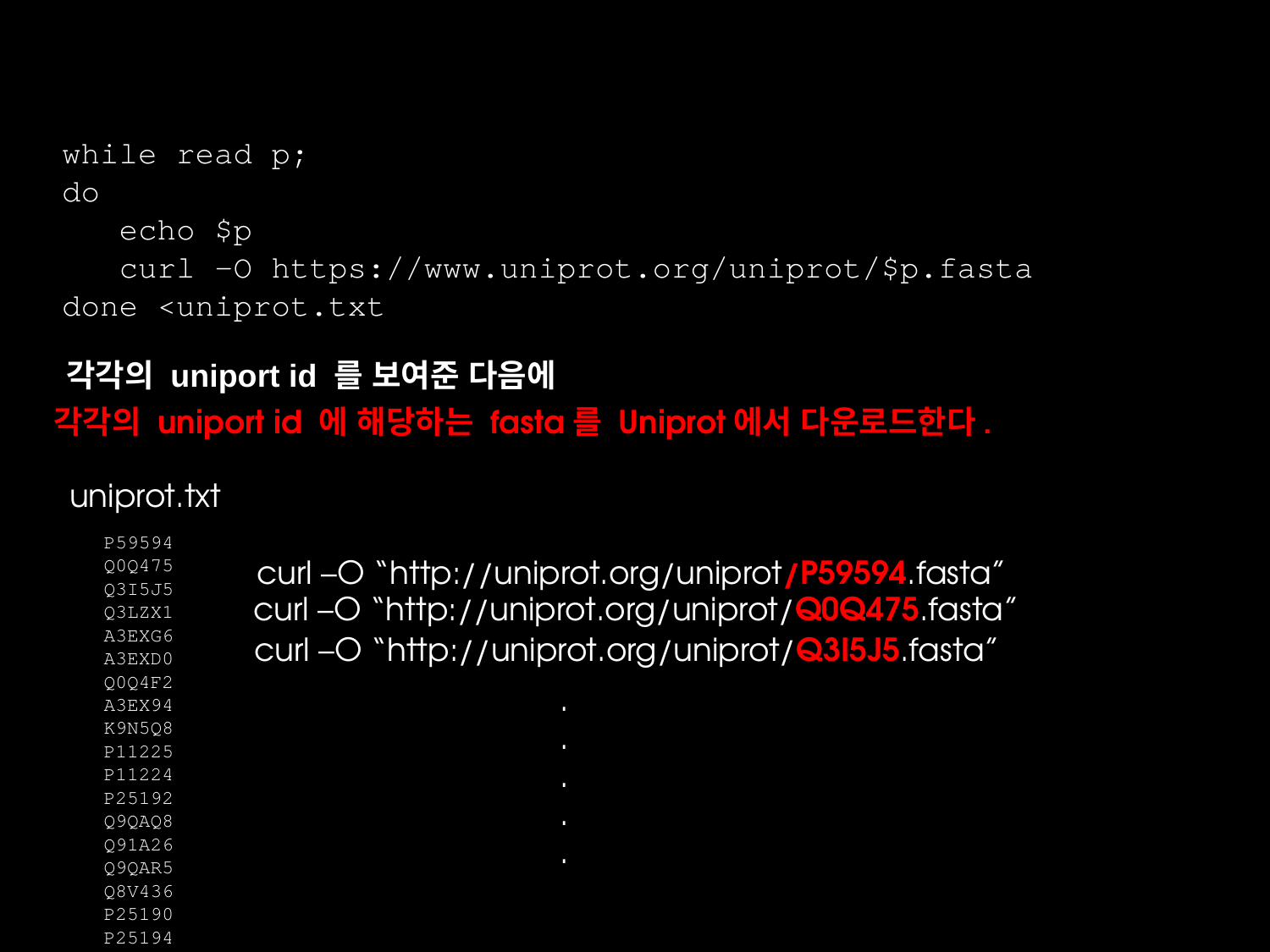

while read p;
do
   echo $p
   curl -O https://www.uniprot.org/uniprot/$p.fasta
done <uniprot.txt

각각의 uniport id 를 보여준 다음에
각각의 uniport id 에 해당하는 fasta를 Uniprot에서 다운로드한다.
uniprot.txt
P59594
Q0Q475
Q3I5J5
Q3LZX1
A3EXG6
A3EXD0
Q0Q4F2
A3EX94
K9N5Q8
P11225
P11224
P25192
Q9QAQ8
Q91A26
Q9QAR5
Q8V436
P25190
P25194
curl –O “http://uniprot.org/uniprot/P59594.fasta”
curl –O “http://uniprot.org/uniprot/Q0Q475.fasta”
curl –O “http://uniprot.org/uniprot/Q3I5J5.fasta”
.
.
.
.
.